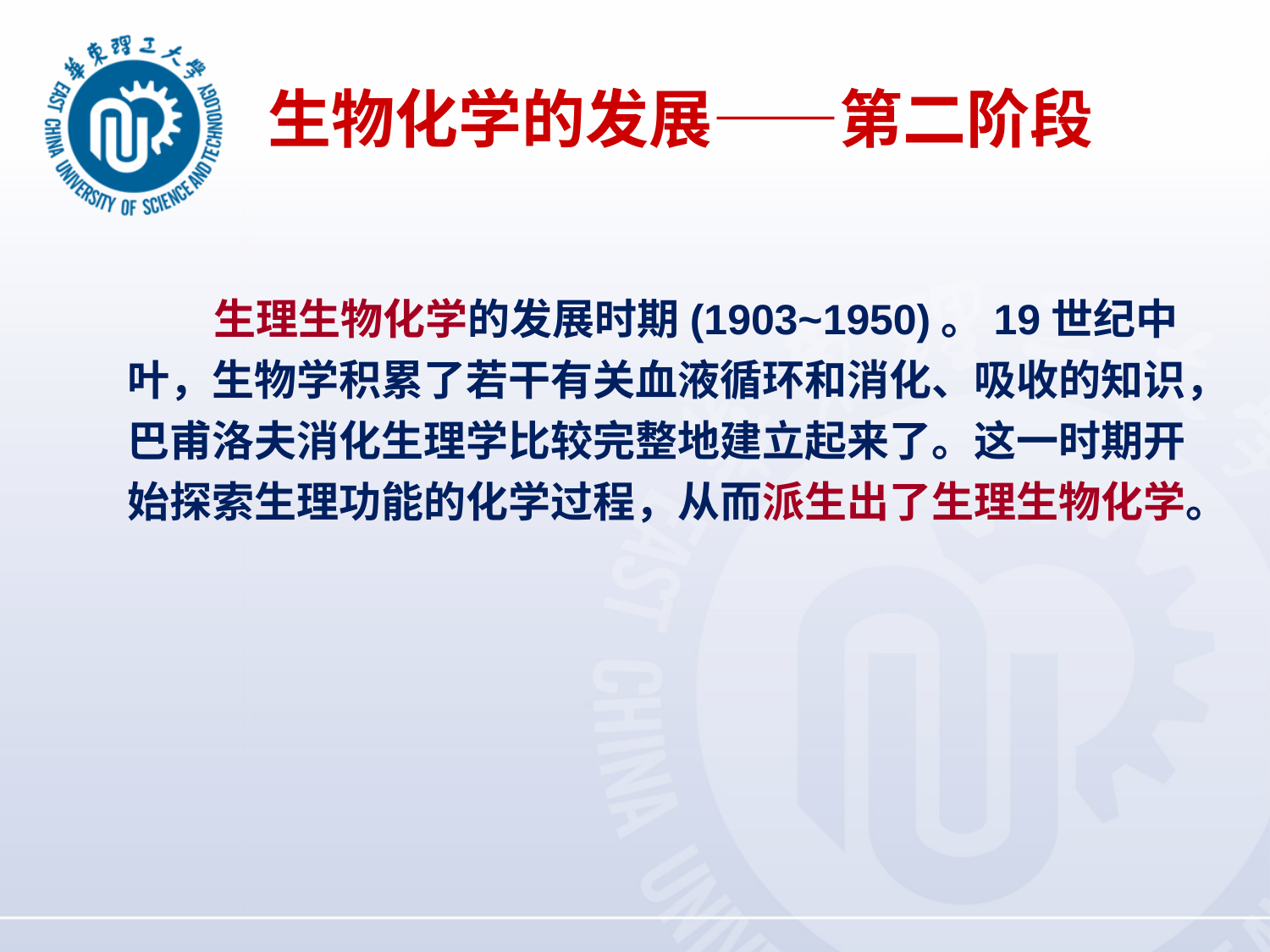

# 生物化学的发展——第二阶段
生理生物化学的发展时期(1903~1950)。19世纪中叶，生物学积累了若干有关血液循环和消化、吸收的知识，巴甫洛夫消化生理学比较完整地建立起来了。这一时期开始探索生理功能的化学过程，从而派生出了生理生物化学。